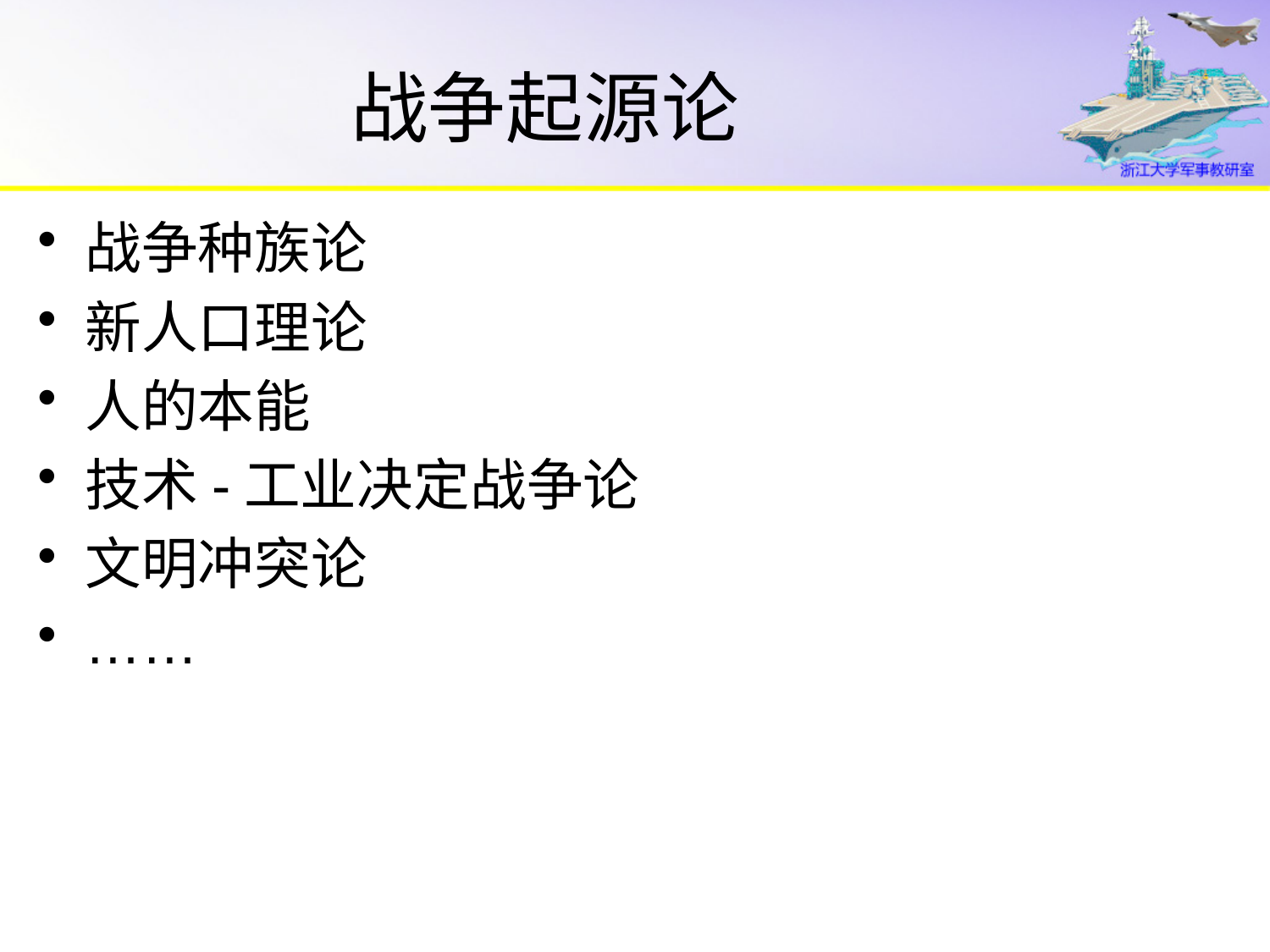

# 战争起源论
战争种族论
新人口理论
人的本能
技术-工业决定战争论
文明冲突论
……